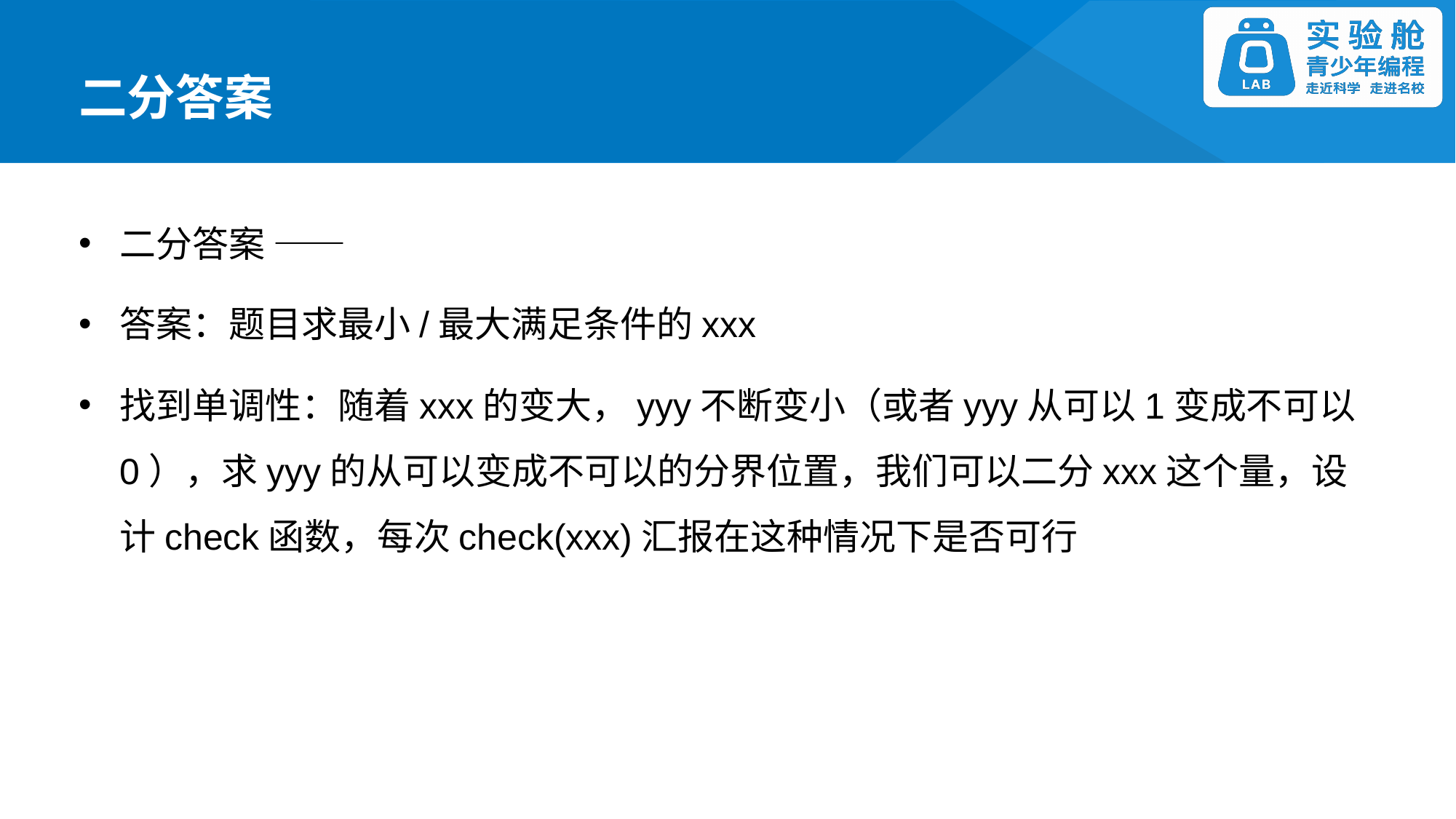

二分答案
二分答案 ——
答案：题目求最小/最大满足条件的xxx
找到单调性：随着xxx的变大，yyy不断变小（或者yyy从可以1变成不可以0），求yyy的从可以变成不可以的分界位置，我们可以二分xxx这个量，设计check函数，每次check(xxx)汇报在这种情况下是否可行